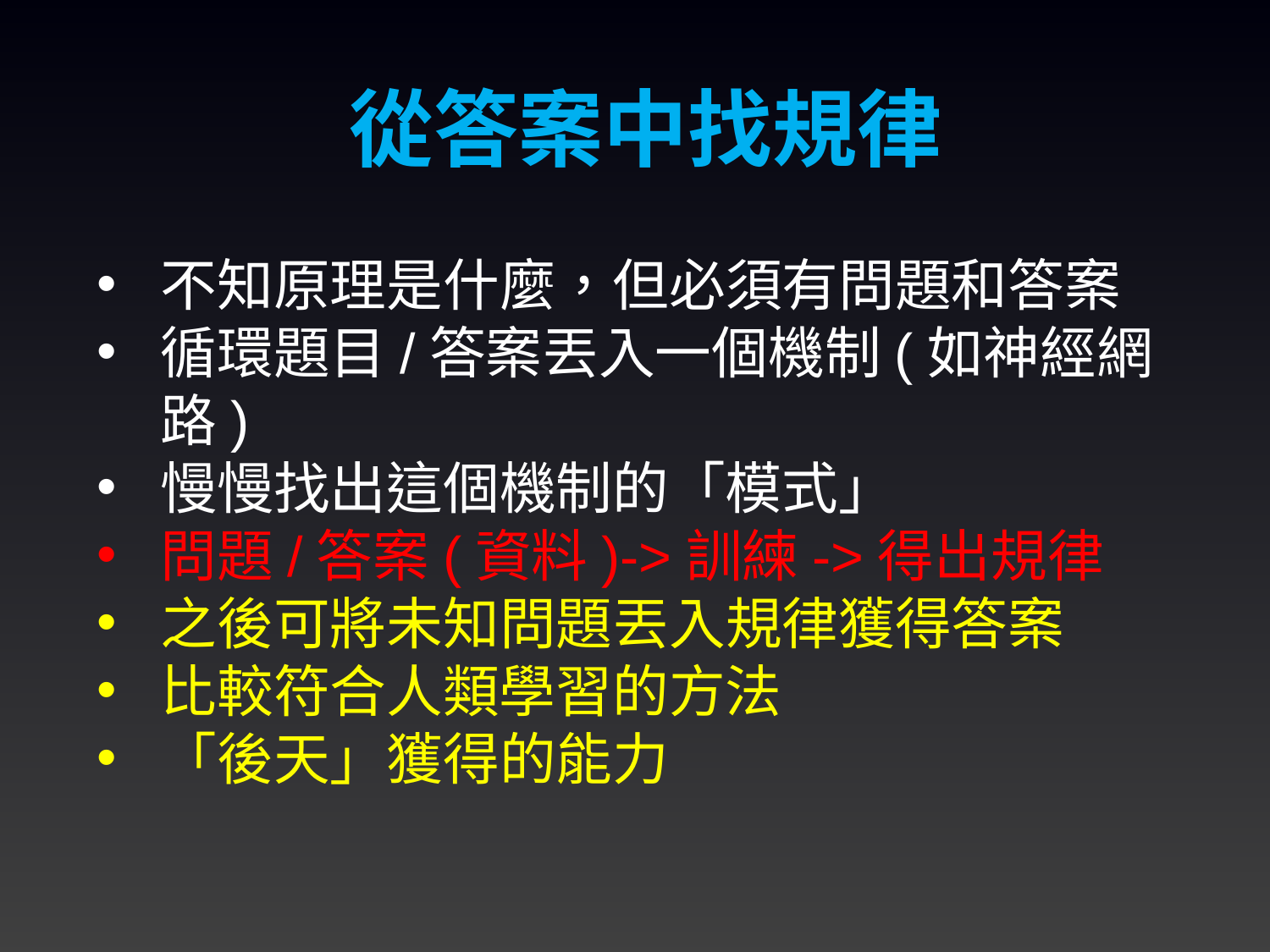

從答案中找規律
不知原理是什麼，但必須有問題和答案
循環題目/答案丟入一個機制(如神經網路)
慢慢找出這個機制的「模式」
問題/答案(資料)->訓練->得出規律
之後可將未知問題丟入規律獲得答案
比較符合人類學習的方法
「後天」獲得的能力